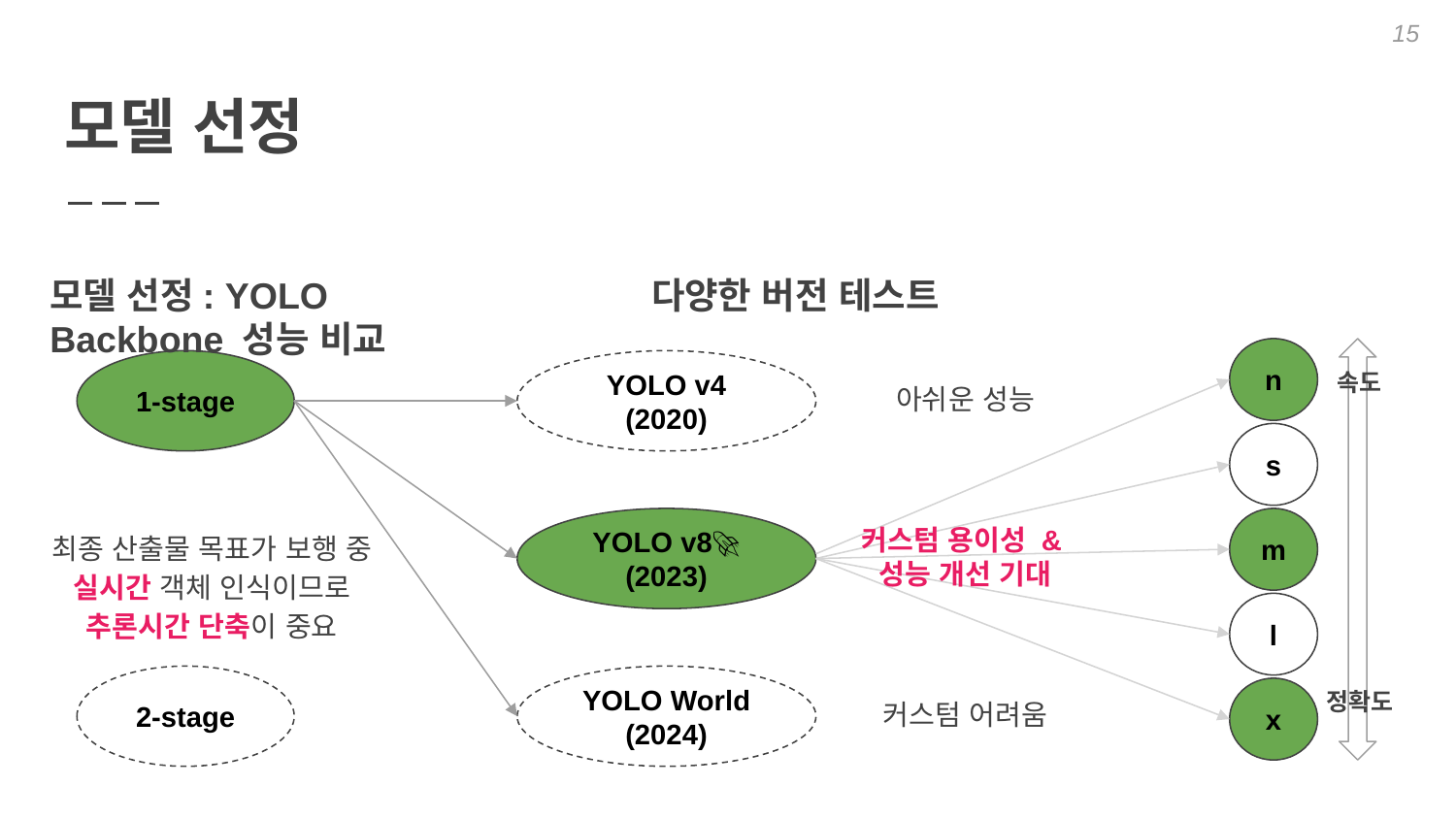

15
# 모델 선정
모델 선정: YOLO			 다양한 버전 테스트			     Backbone 성능 비교
n

1-stage
YOLO v4
(2020)
속도

정확도
아쉬운 성능

커스텀 용이성 &  성능 개선 기대

커스텀 어려움
s
YOLO v8🚀
(2023)
m
최종 산출물 목표가 보행 중 실시간 객체 인식이므로 추론시간 단축이 중요
l
2-stage
YOLO World
(2024)
x